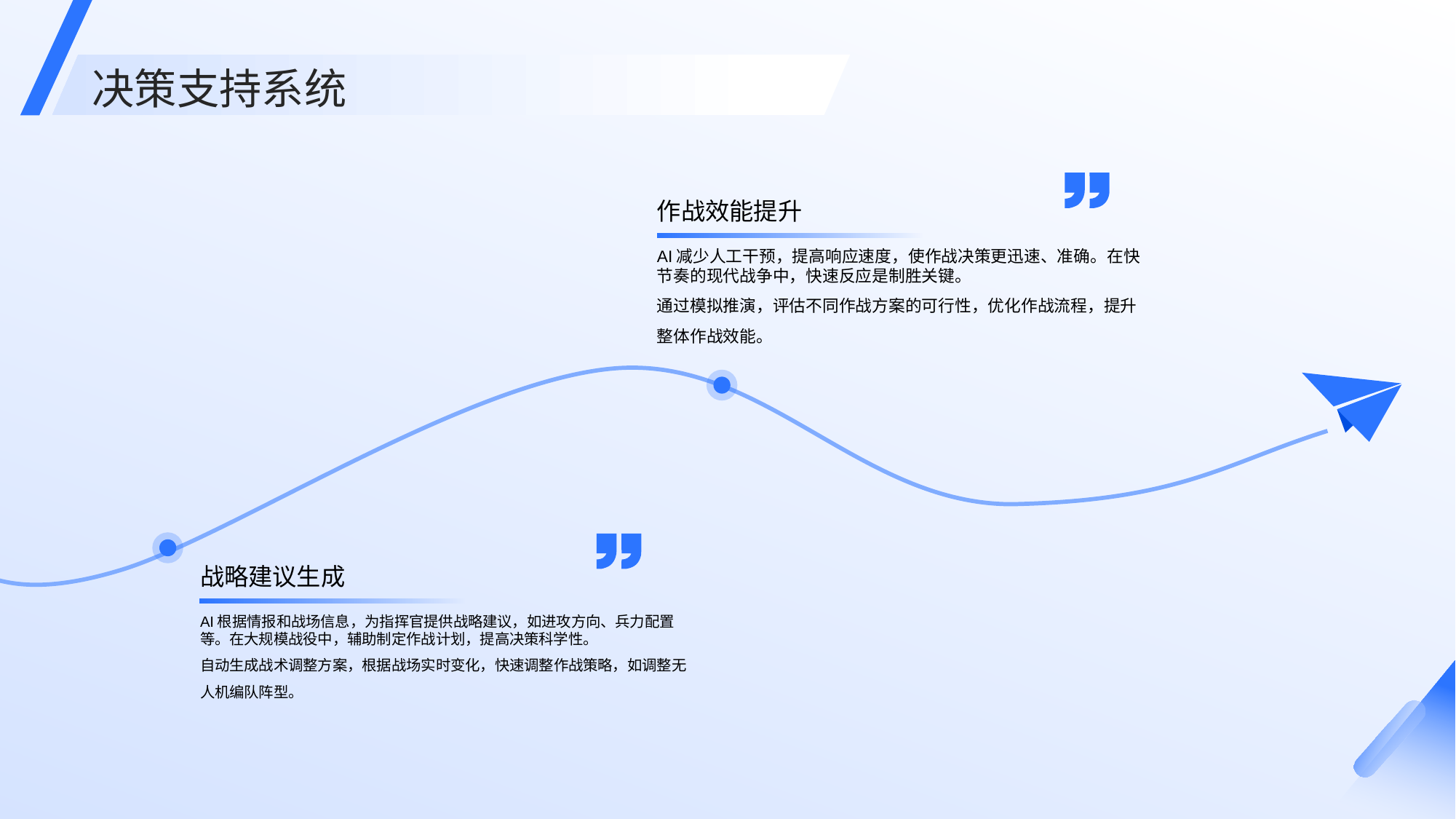

决策支持系统

作战效能提升

AI减少人工干预，提高响应速度，使作战决策更迅速、准确。在快节奏的现代战争中，快速反应是制胜关键。
通过模拟推演，评估不同作战方案的可行性，优化作战流程，提升整体作战效能。

战略建议生成

AI根据情报和战场信息，为指挥官提供战略建议，如进攻方向、兵力配置等。在大规模战役中，辅助制定作战计划，提高决策科学性。
自动生成战术调整方案，根据战场实时变化，快速调整作战策略，如调整无人机编队阵型。